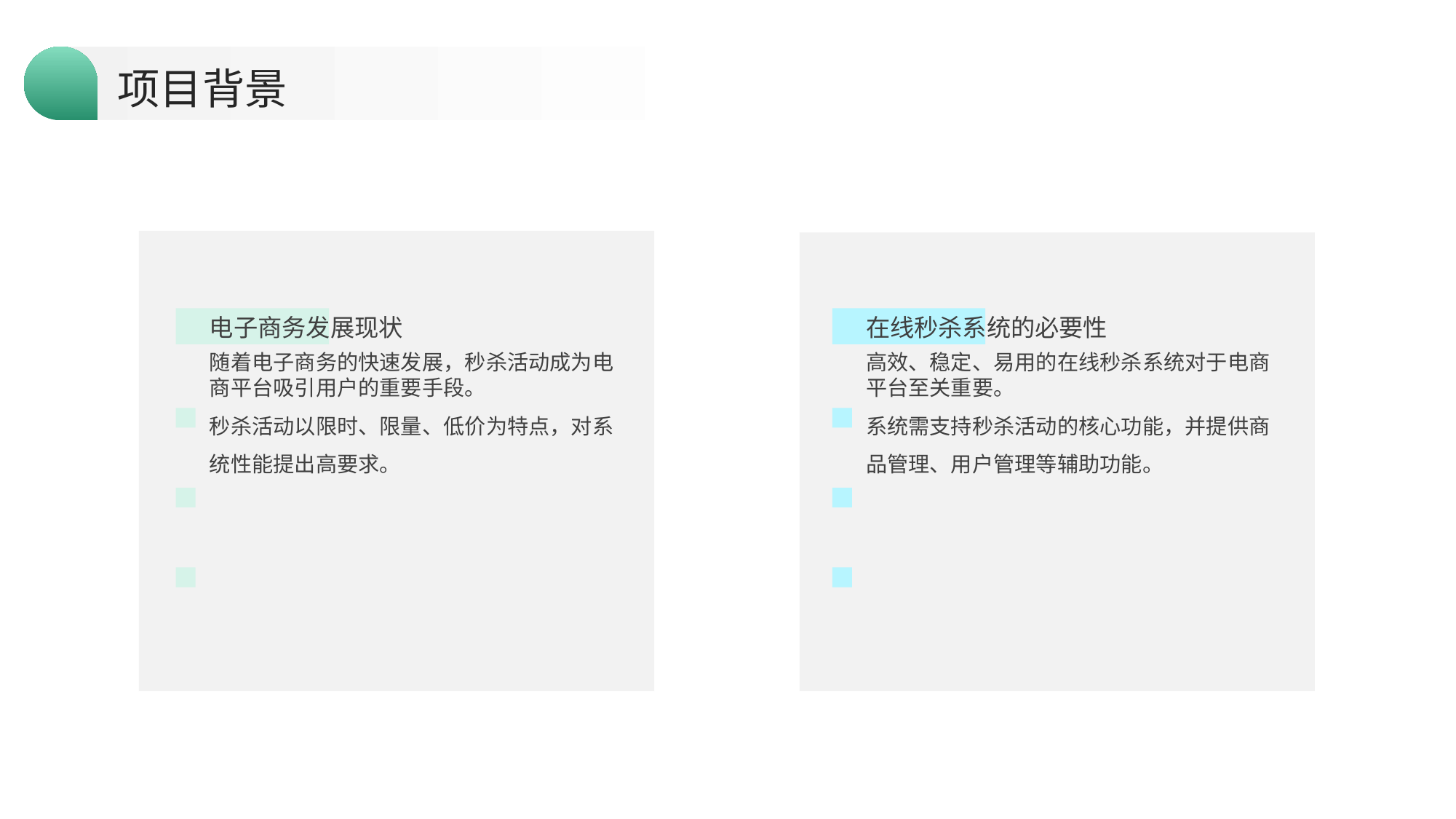

项目背景

电子商务发展现状
在线秒杀系统的必要性

随着电子商务的快速发展，秒杀活动成为电商平台吸引用户的重要手段。
秒杀活动以限时、限量、低价为特点，对系统性能提出高要求。
高效、稳定、易用的在线秒杀系统对于电商平台至关重要。
系统需支持秒杀活动的核心功能，并提供商品管理、用户管理等辅助功能。